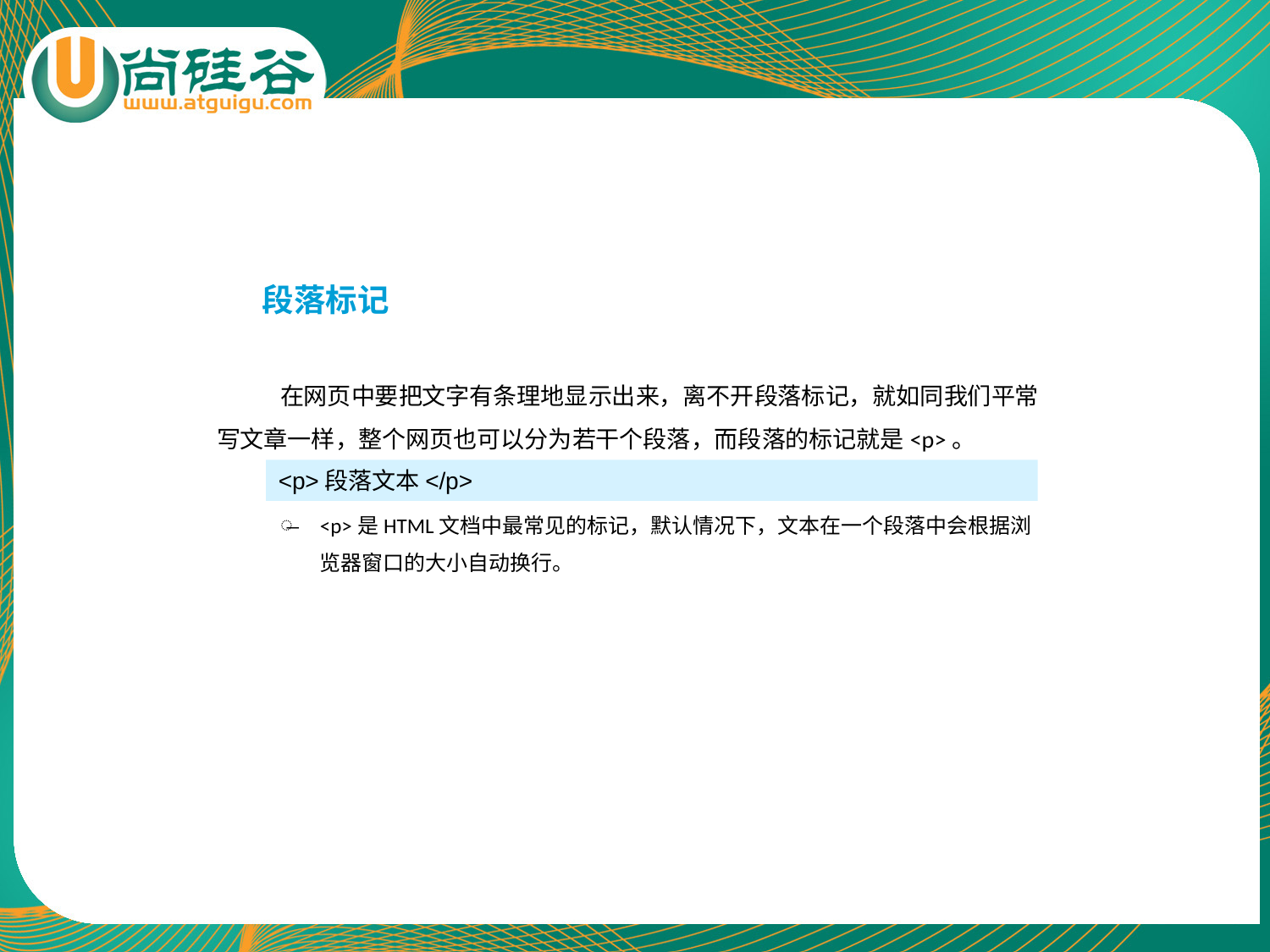

段落标记
# 在网页中要把文字有条理地显示出来，离不开段落标记，就如同我们平常写文章一样，整个网页也可以分为若干个段落，而段落的标记就是<p>。

<p>是HTML文档中最常见的标记，默认情况下，文本在一个段落中会根据浏览器窗口的大小自动换行。

<p>段落文本</p>